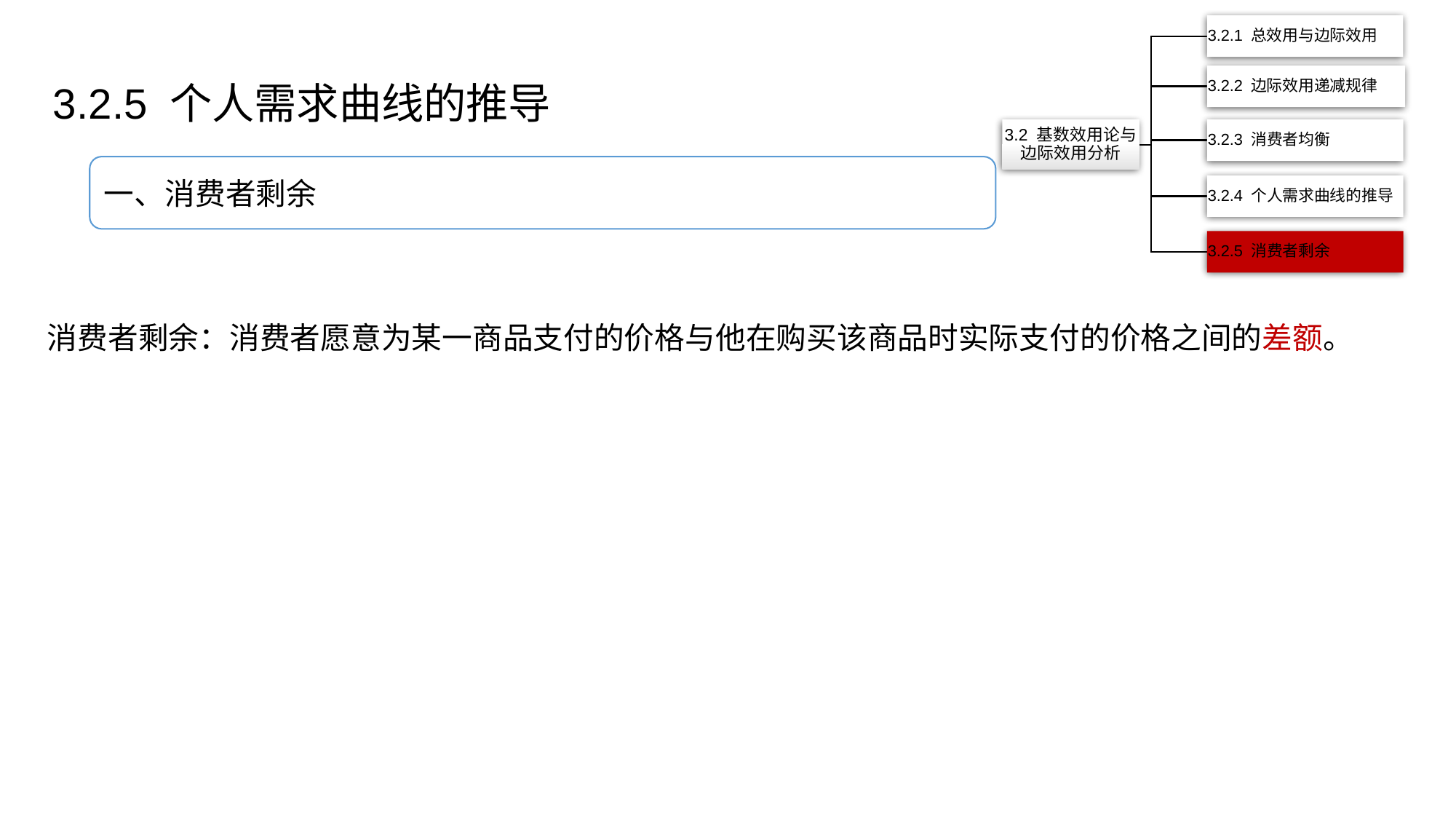

3.2 基数效用论与边际效用分析
3.2.1 总效用与边际效用
3.2.2 边际效用递减规律
3.2.3 消费者均衡
3.2.4 个人需求曲线的推导
3.2.5 消费者剩余

3.2.5 个人需求曲线的推导
一、消费者剩余
消费者剩余：消费者愿意为某一商品支付的价格与他在购买该商品时实际支付的价格之间的差额。